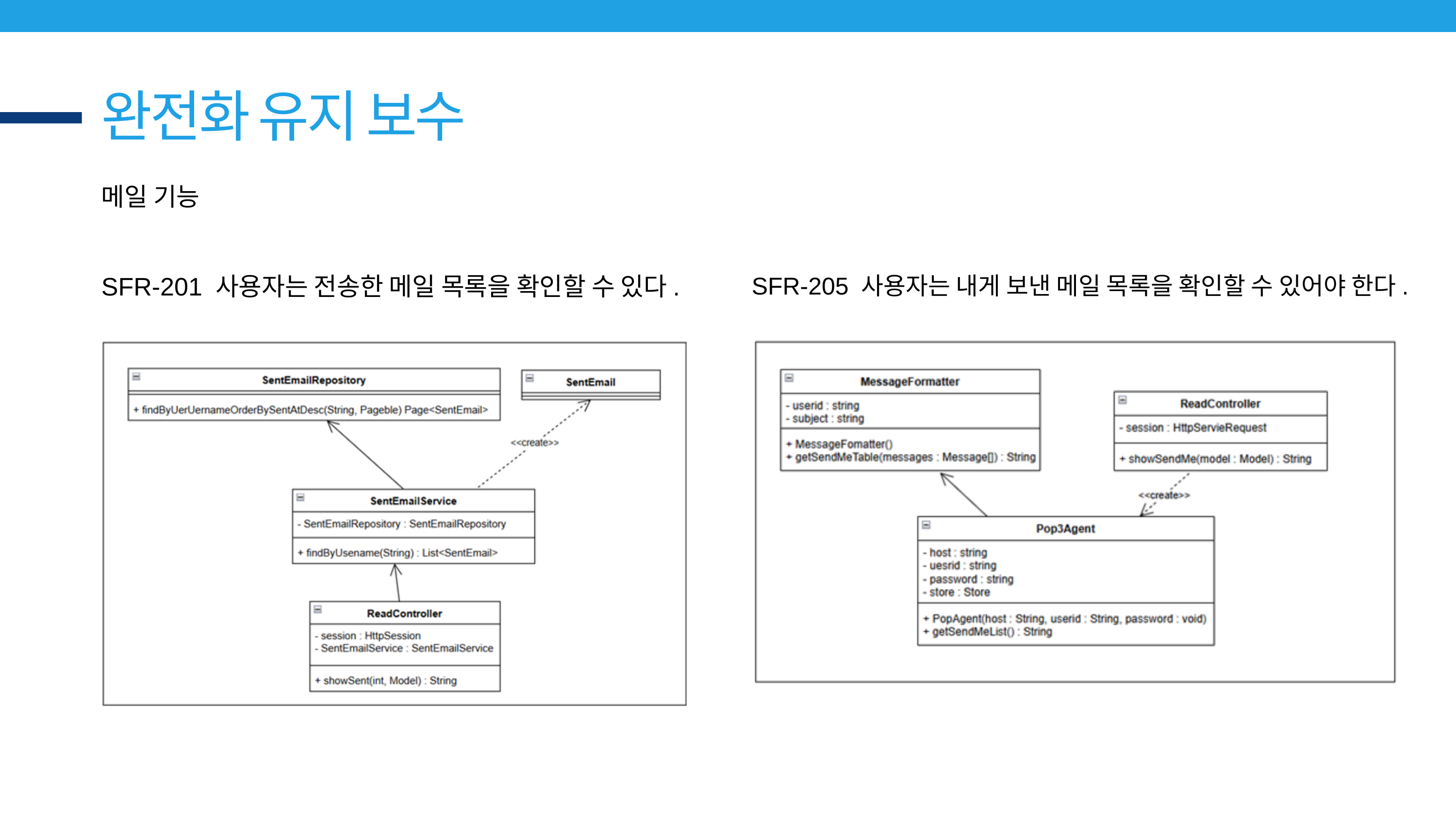

완전화 유지 보수

메일 기능
SFR-201 사용자는 전송한 메일 목록을 확인할 수 있다.
SFR-205 사용자는 내게 보낸 메일 목록을 확인할 수 있어야 한다.